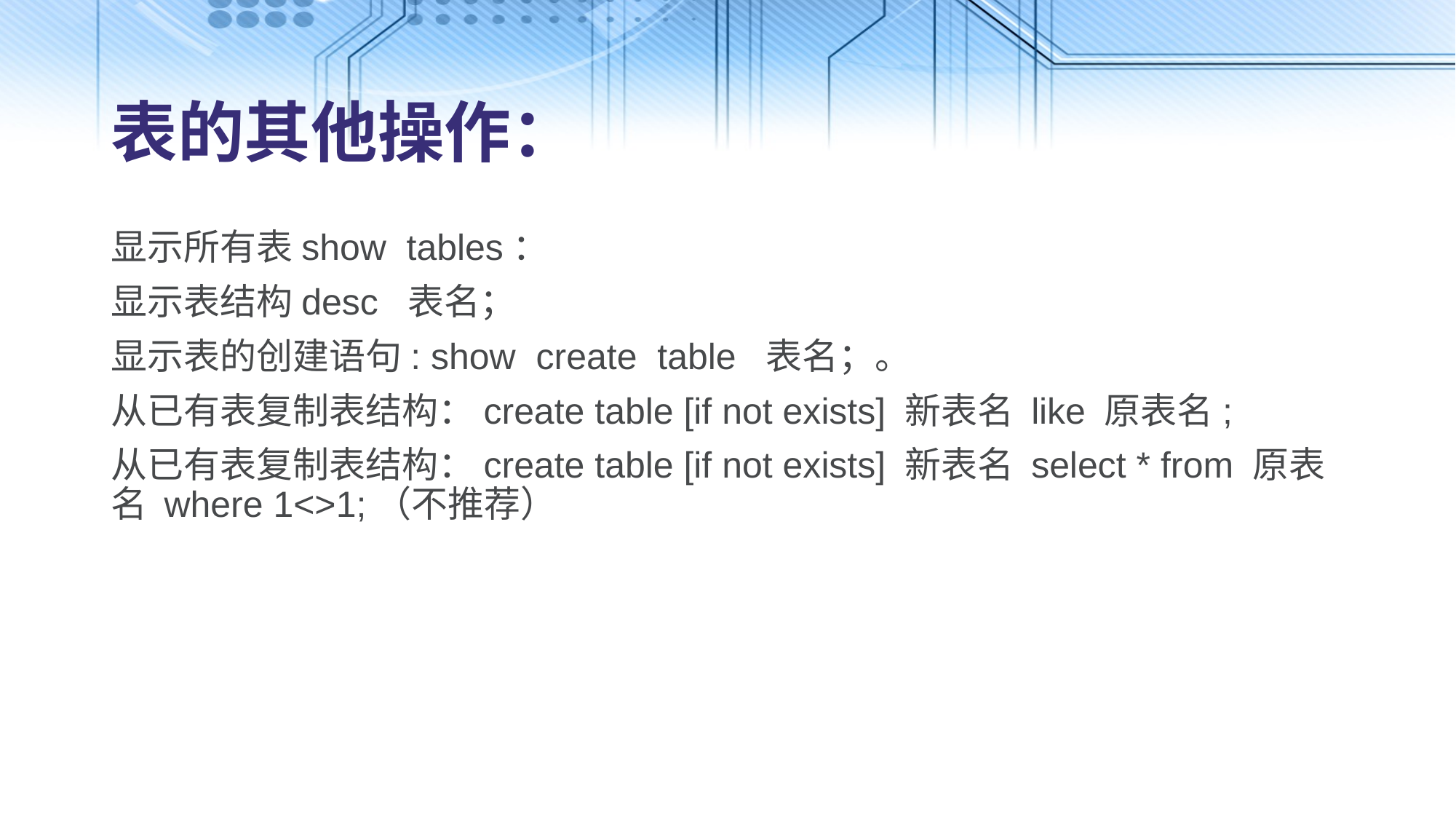

# 表的其他操作：
显示所有表show  tables：
显示表结构desc  表名；
显示表的创建语句: show  create  table  表名；。
从已有表复制表结构：create table [if not exists] 新表名 like 原表名;
从已有表复制表结构：create table [if not exists] 新表名 select * from 原表名 where 1<>1;（不推荐）